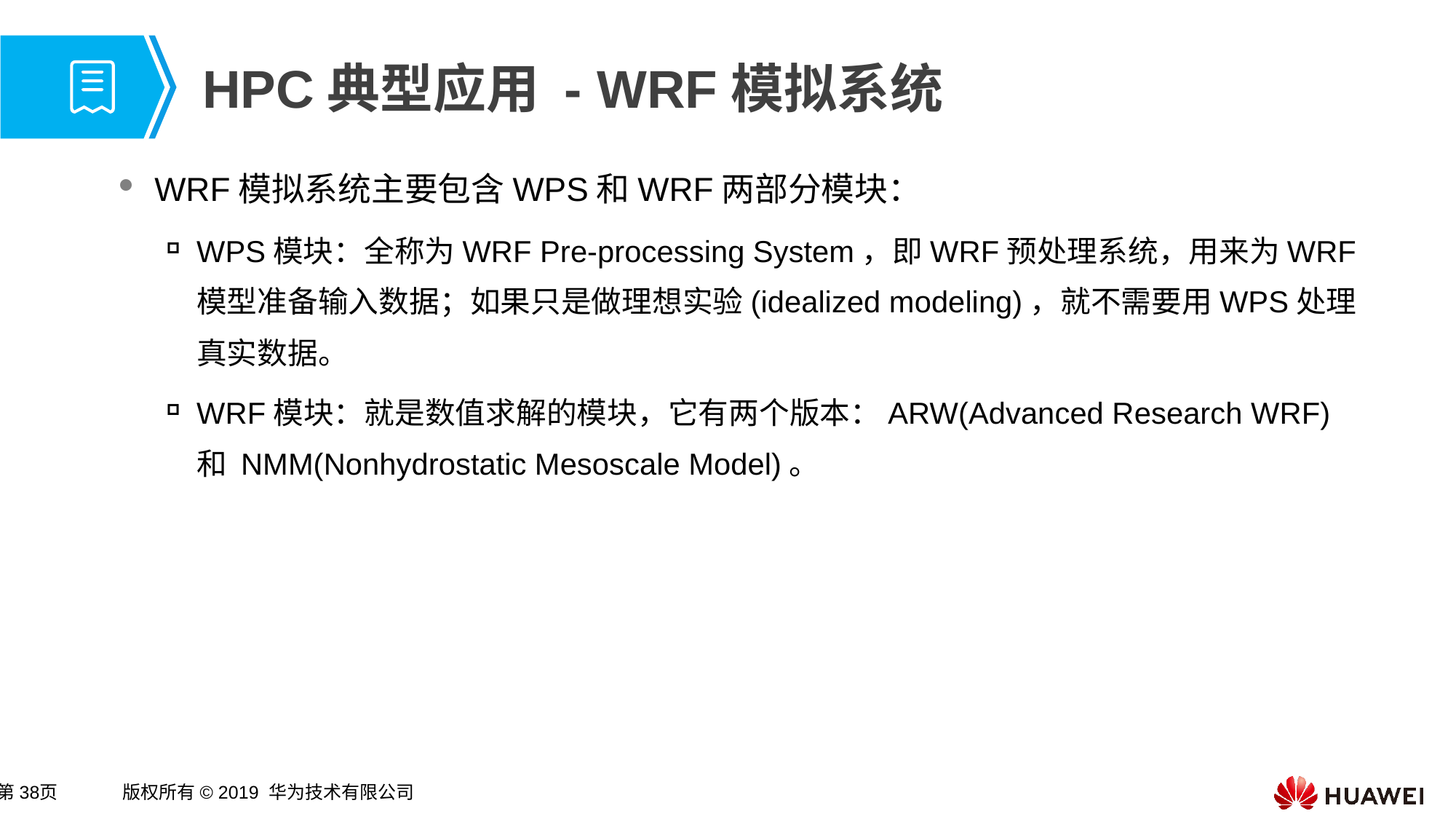

# HPC典型应用 - WRF模拟系统
WRF模拟系统主要包含WPS和WRF两部分模块：
WPS模块：全称为WRF Pre-processing System，即WRF预处理系统，用来为WRF模型准备输入数据；如果只是做理想实验(idealized modeling)，就不需要用WPS处理真实数据。
WRF模块：就是数值求解的模块，它有两个版本：ARW(Advanced Research WRF) 和 NMM(Nonhydrostatic Mesoscale Model)。